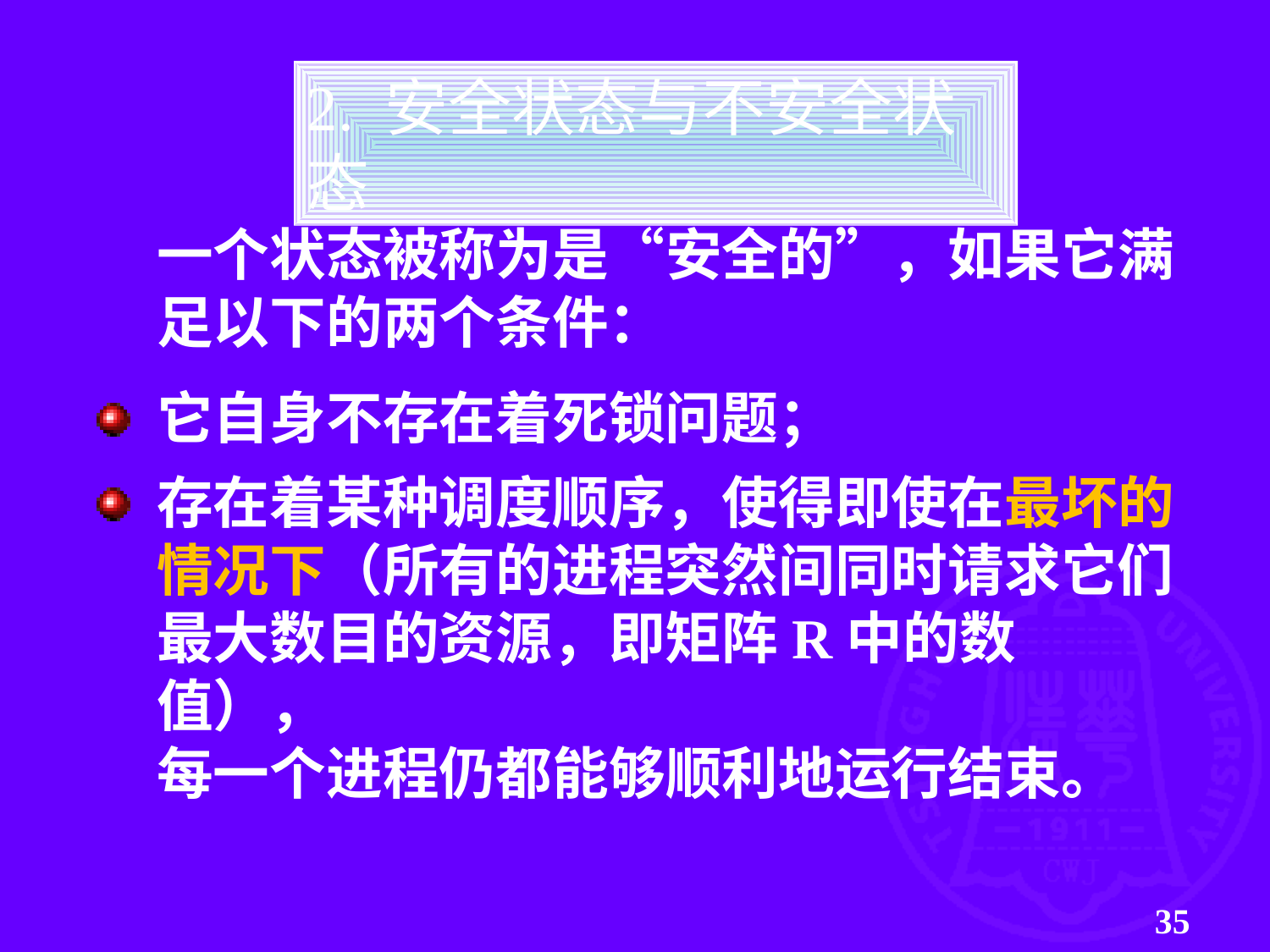

2. 安全状态与不安全状态
	一个状态被称为是“安全的”，如果它满足以下的两个条件：
它自身不存在着死锁问题；
存在着某种调度顺序，使得即使在最坏的
情况下（所有的进程突然间同时请求它们
最大数目的资源，即矩阵R中的数值），
每一个进程仍都能够顺利地运行结束。